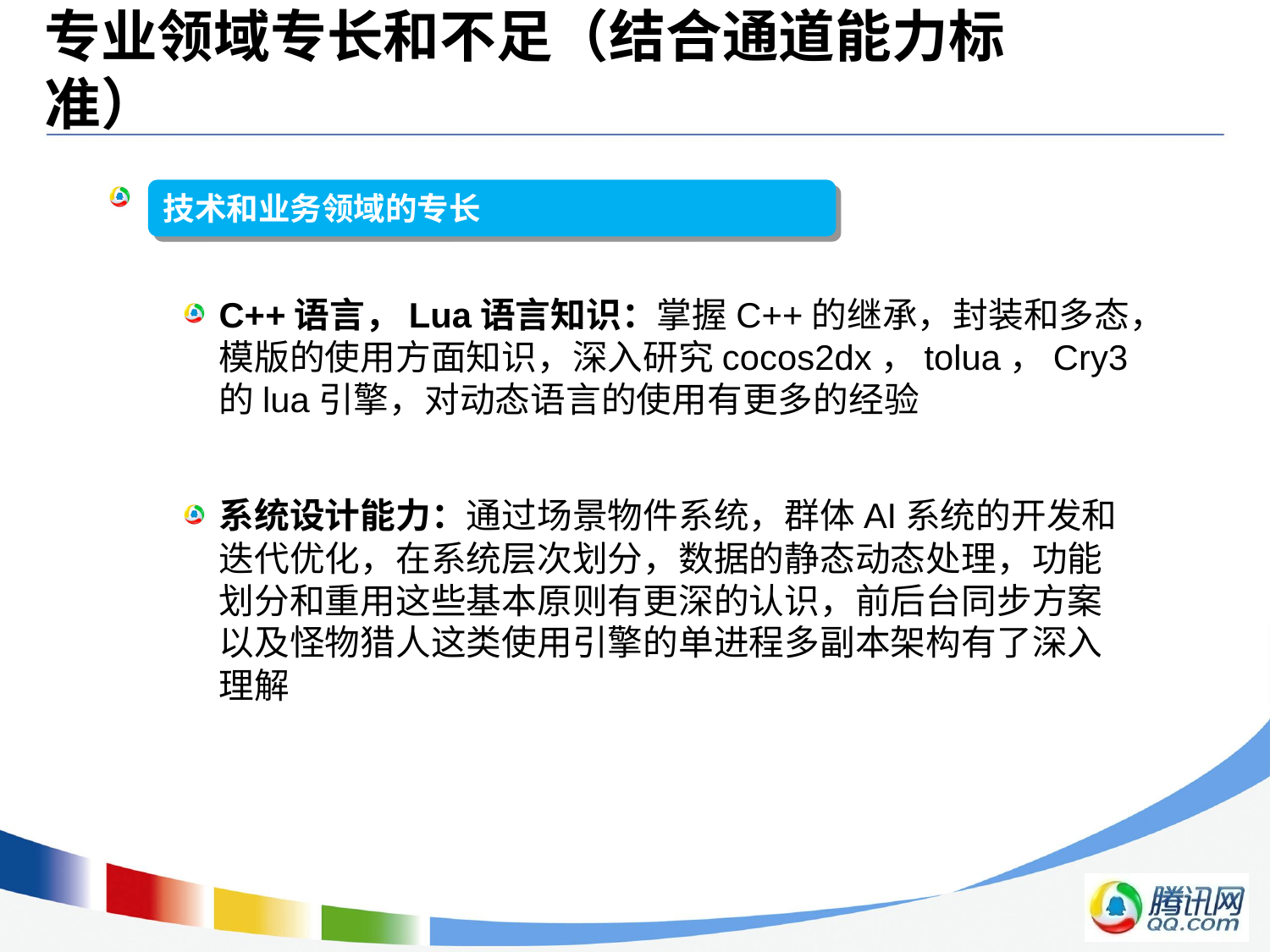

# 专业领域专长和不足（结合通道能力标准）
  在技术/业务领域的最突出的几项专长

C++语言，Lua语言知识：掌握C++的继承，封装和多态，模版的使用方面知识，深入研究cocos2dx，tolua，Cry3的lua引擎，对动态语言的使用有更多的经验

系统设计能力：通过场景物件系统，群体AI系统的开发和迭代优化，在系统层次划分，数据的静态动态处理，功能划分和重用这些基本原则有更深的认识，前后台同步方案以及怪物猎人这类使用引擎的单进程多副本架构有了深入理解

技术和业务领域的专长